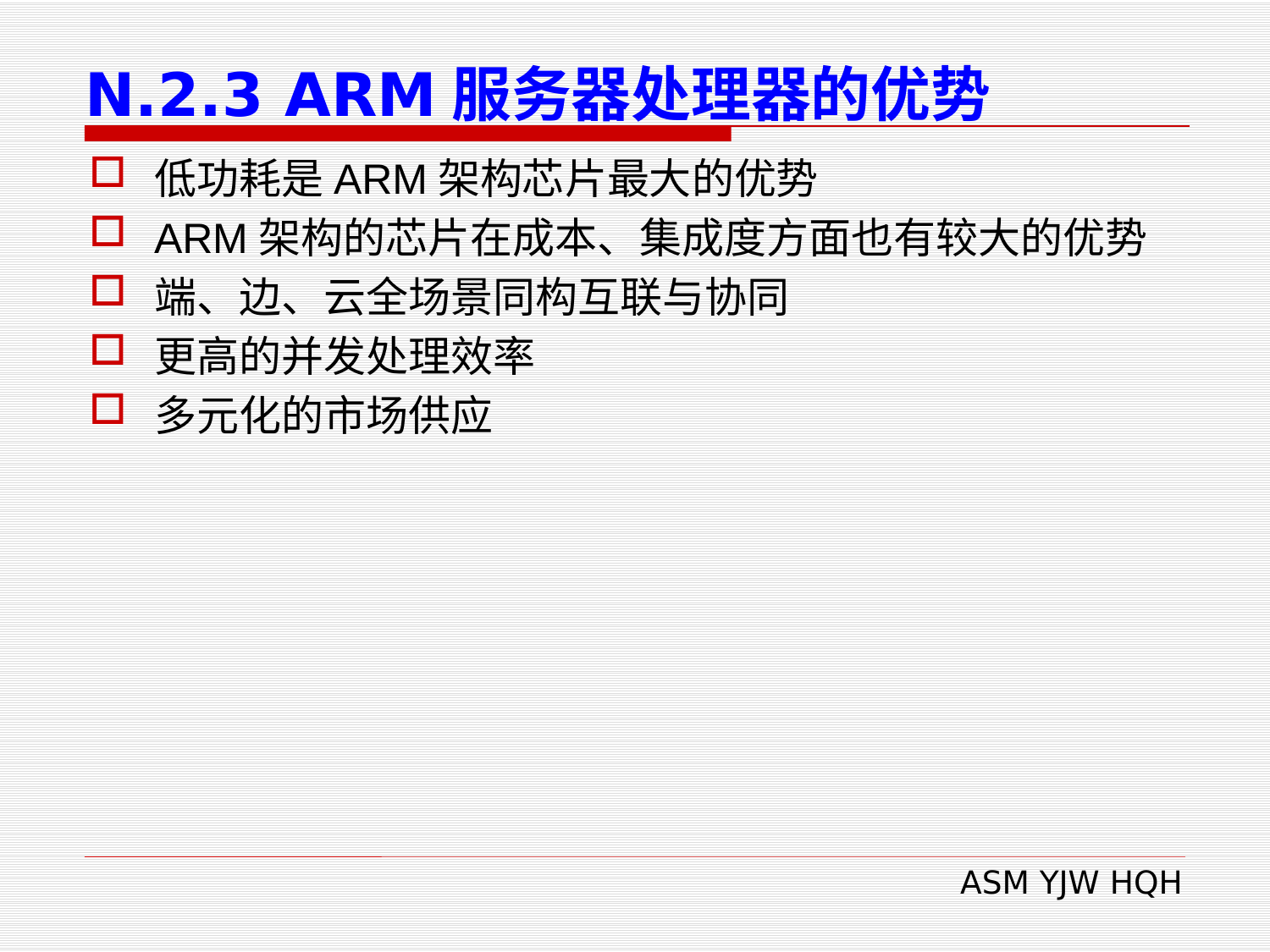

# N.2.3 ARM服务器处理器的优势
低功耗是ARM架构芯片最大的优势
ARM架构的芯片在成本、集成度方面也有较大的优势
端、边、云全场景同构互联与协同
更高的并发处理效率
多元化的市场供应